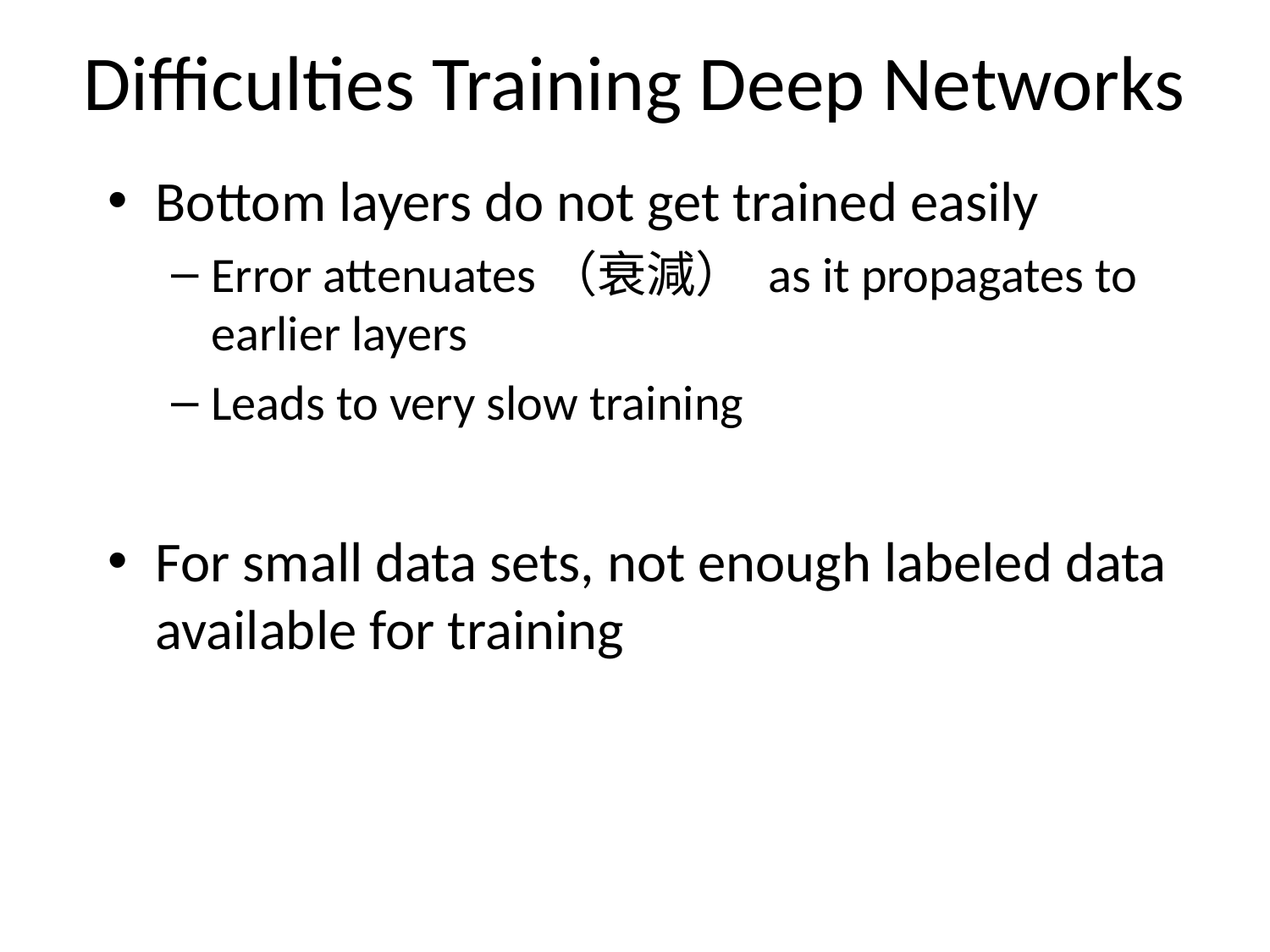

# Difficulties Training Deep Networks
Bottom layers do not get trained easily
Error attenuates（衰減） as it propagates to earlier layers
Leads to very slow training

For small data sets, not enough labeled data available for training